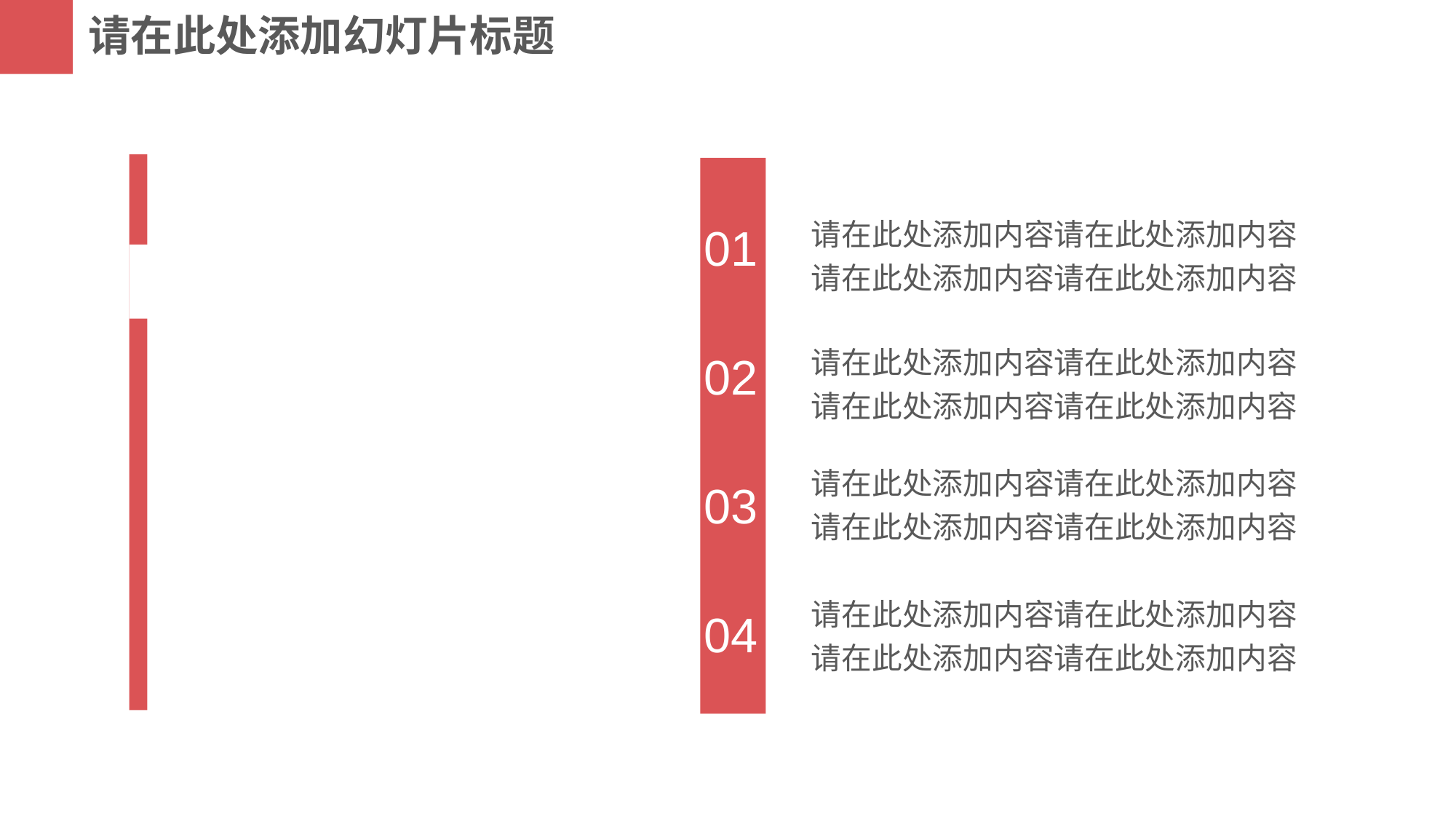

请在此处添加幻灯片标题

请在此处添加内容请在此处添加内容请在此处添加内容请在此处添加内容
01

请在此处添加内容请在此处添加内容请在此处添加内容请在此处添加内容
02
请在此处添加内容请在此处添加内容请在此处添加内容请在此处添加内容
03
请在此处添加内容请在此处添加内容请在此处添加内容请在此处添加内容
04